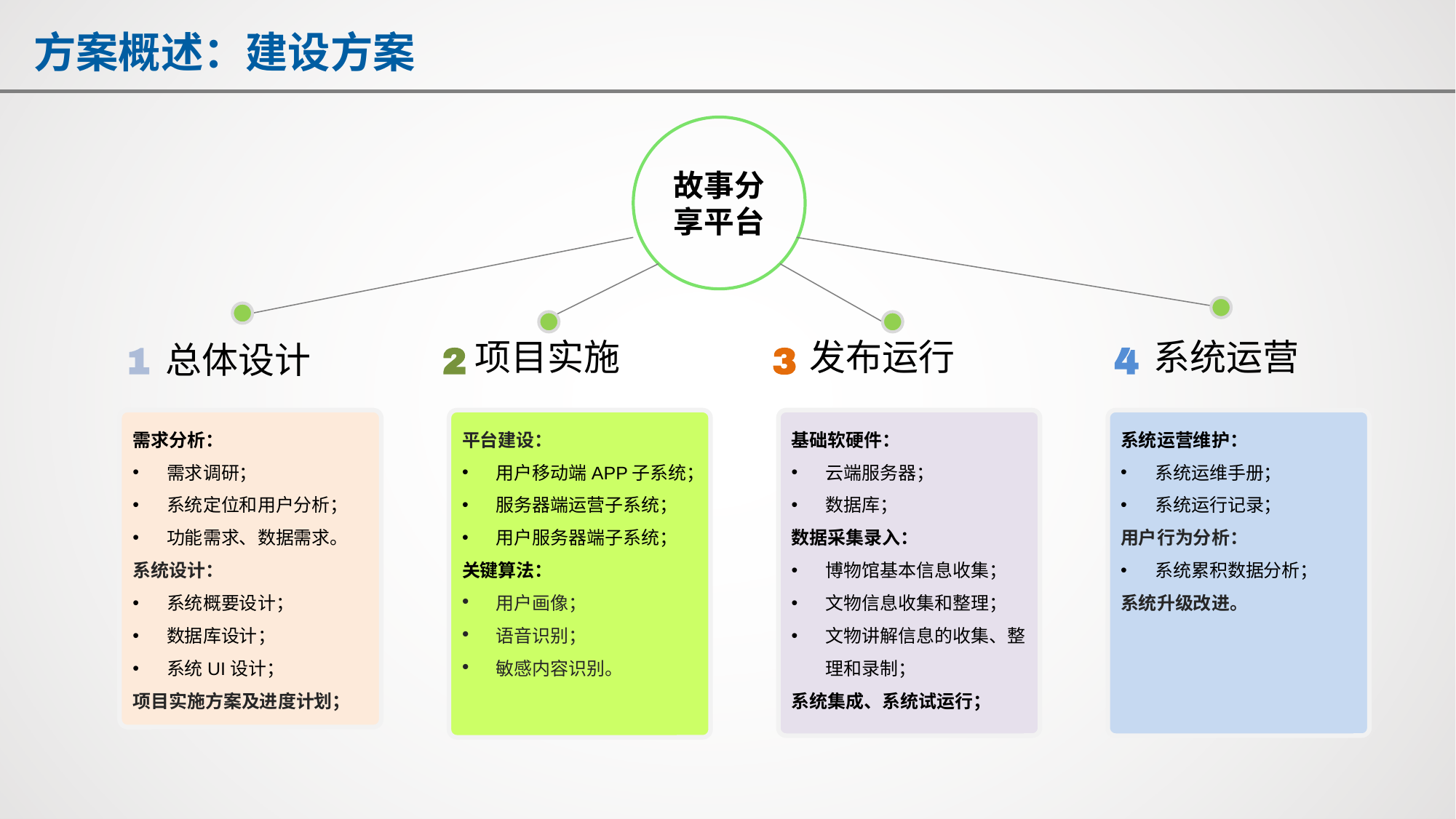

方案概述：建设方案
故事分享平台

项目实施
发布运行
系统运营
总体设计
1
2
3
4
平台建设：
用户移动端APP子系统；
服务器端运营子系统；
用户服务器端子系统；
关键算法：
用户画像；
语音识别；
敏感内容识别。

需求分析：
需求调研；
系统定位和用户分析；
功能需求、数据需求。
系统设计：
系统概要设计；
数据库设计；
系统UI设计；
项目实施方案及进度计划；
基础软硬件：
云端服务器；
数据库；
数据采集录入：
博物馆基本信息收集；
文物信息收集和整理；
文物讲解信息的收集、整理和录制；
系统集成、系统试运行；
系统运营维护：
系统运维手册；
系统运行记录；
用户行为分析：
系统累积数据分析；
系统升级改进。